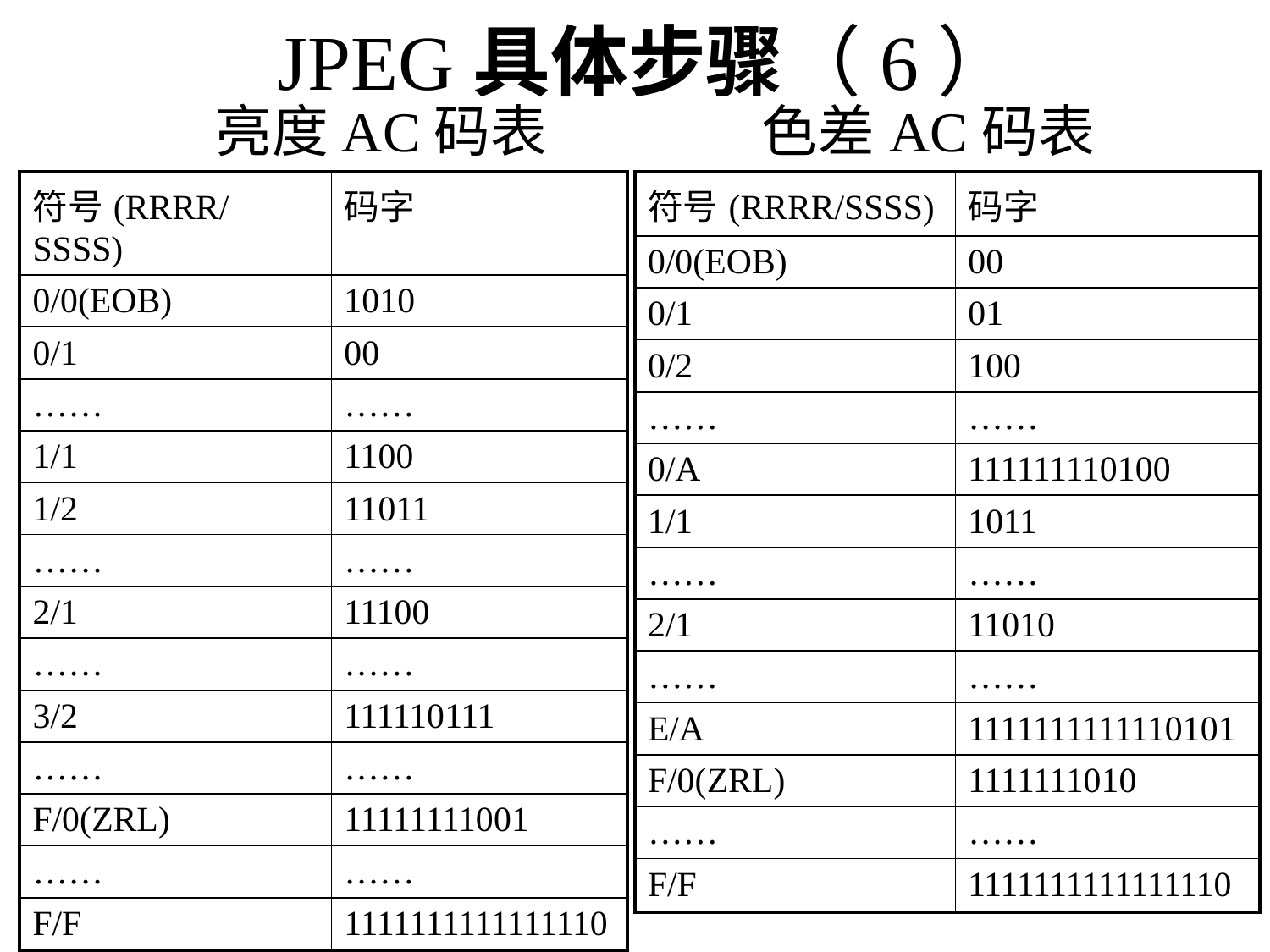

# JPEG具体步骤（6）
         亮度AC码表                 色差AC码表
| 符号(RRRR/SSSS) | 码字 |
| --- | --- |
| 0/0(EOB) | 1010 |
| 0/1 | 00 |
| …… | …… |
| 1/1 | 1100 |
| 1/2 | 11011 |
| …… | …… |
| 2/1 | 11100 |
| …… | …… |
| 3/2 | 111110111 |
| …… | …… |
| F/0(ZRL) | 11111111001 |
| …… | …… |
| F/F | 1111111111111110 |
| 符号(RRRR/SSSS) | 码字 |
| --- | --- |
| 0/0(EOB) | 00 |
| 0/1 | 01 |
| 0/2 | 100 |
| …… | …… |
| 0/A | 111111110100 |
| 1/1 | 1011 |
| …… | …… |
| 2/1 | 11010 |
| …… | …… |
| E/A | 1111111111110101 |
| F/0(ZRL) | 1111111010 |
| …… | …… |
| F/F | 1111111111111110 |